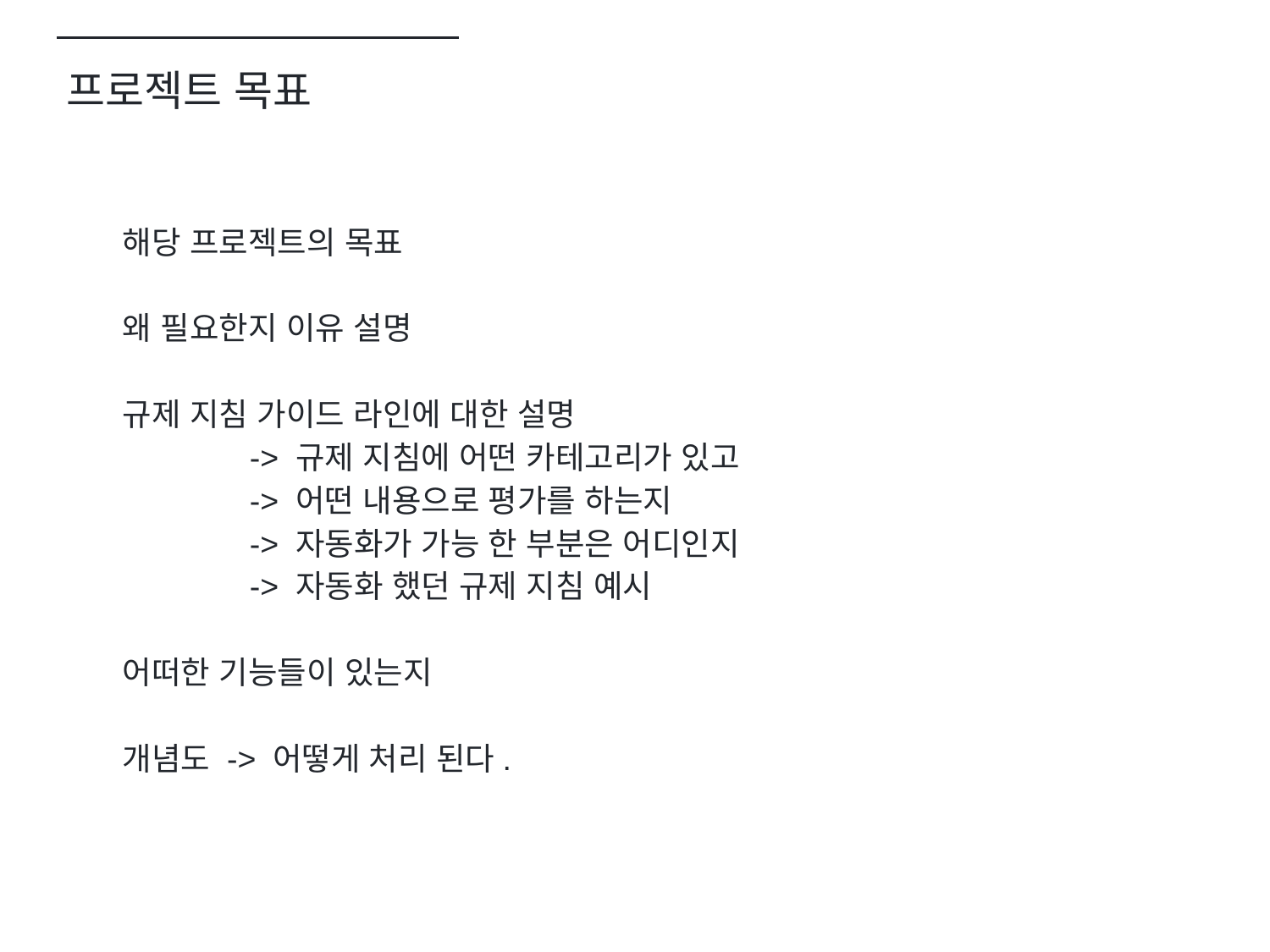

프로젝트 목표
해당 프로젝트의 목표

왜 필요한지 이유 설명

규제 지침 가이드 라인에 대한 설명
	-> 규제 지침에 어떤 카테고리가 있고
	-> 어떤 내용으로 평가를 하는지
	-> 자동화가 가능 한 부분은 어디인지
	-> 자동화 했던 규제 지침 예시

어떠한 기능들이 있는지

개념도 -> 어떻게 처리 된다.